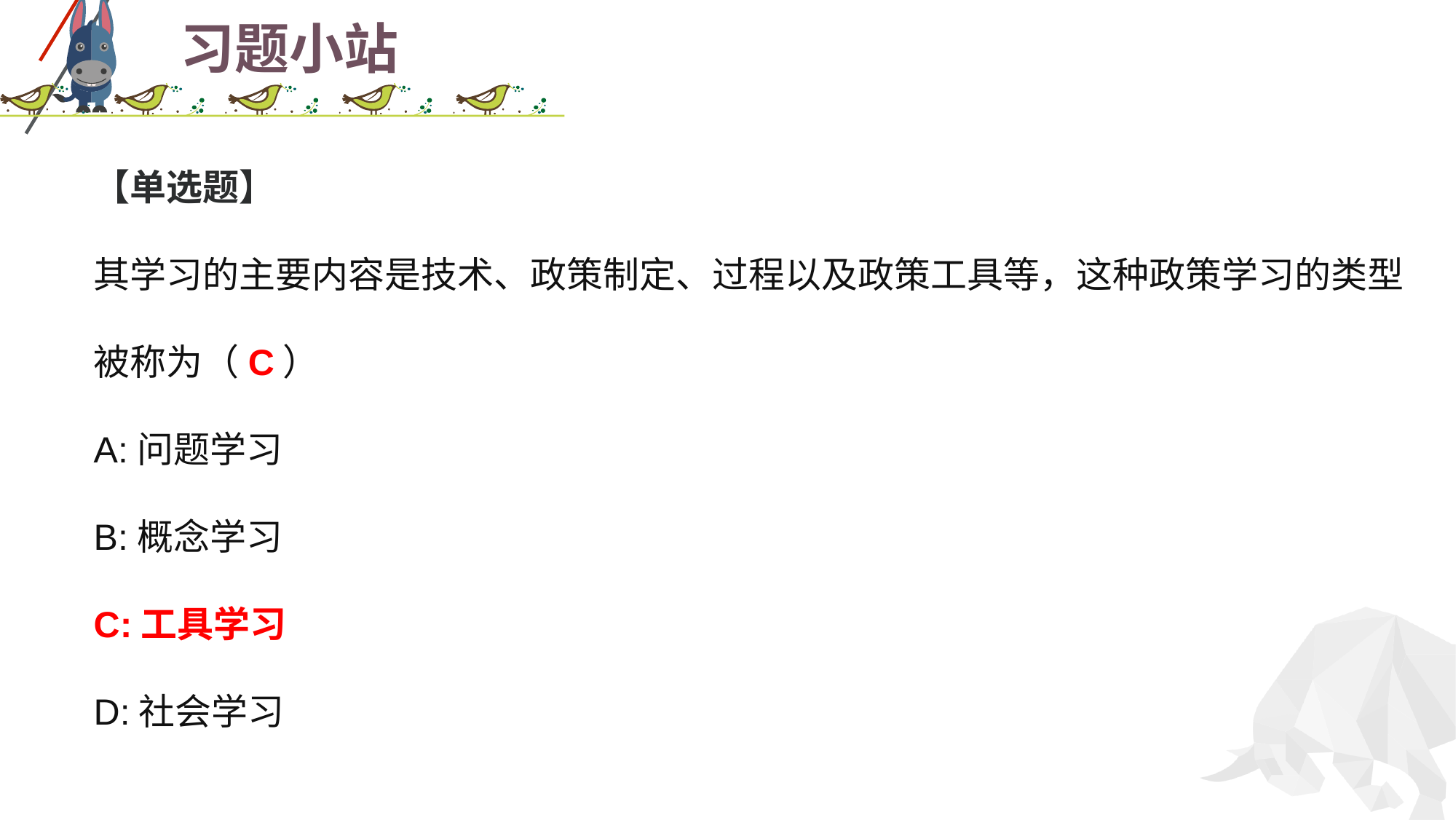

# 习题小站

【单选题】
其学习的主要内容是技术、政策制定、过程以及政策工具等，这种政策学习的类型被称为（C）
A:问题学习
B:概念学习
C:工具学习
D:社会学习